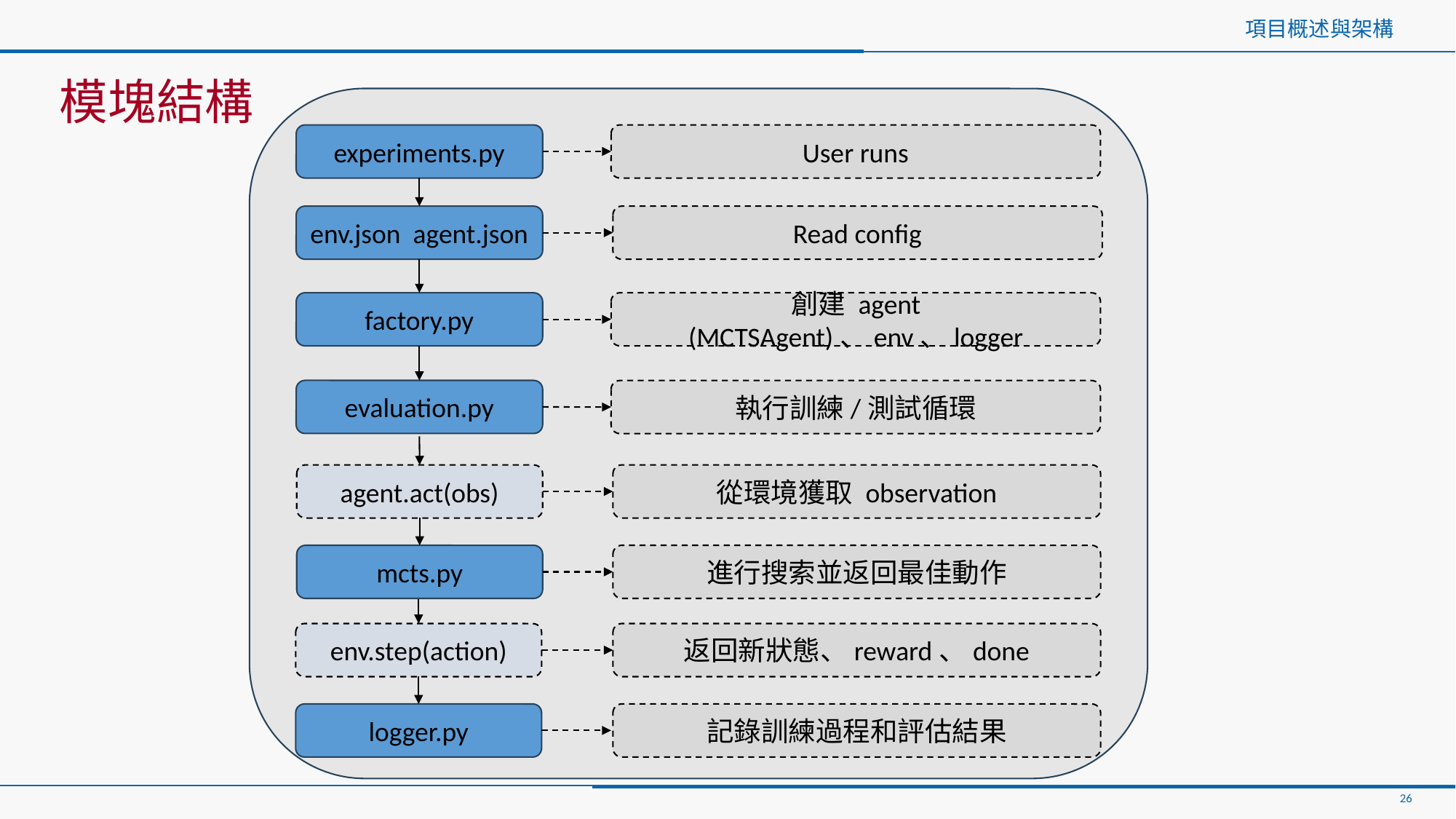

# 項目概述與架構
模塊結構

experiments.py
User runs
env.json  agent.json
Read config
factory.py
創建 agent (MCTSAgent)、env、logger
evaluation.py
執行訓練/測試循環
agent.act(obs)
從環境獲取 observation
mcts.py
進行搜索並返回最佳動作
env.step(action)
返回新狀態、reward、done
logger.py
記錄訓練過程和評估結果
26